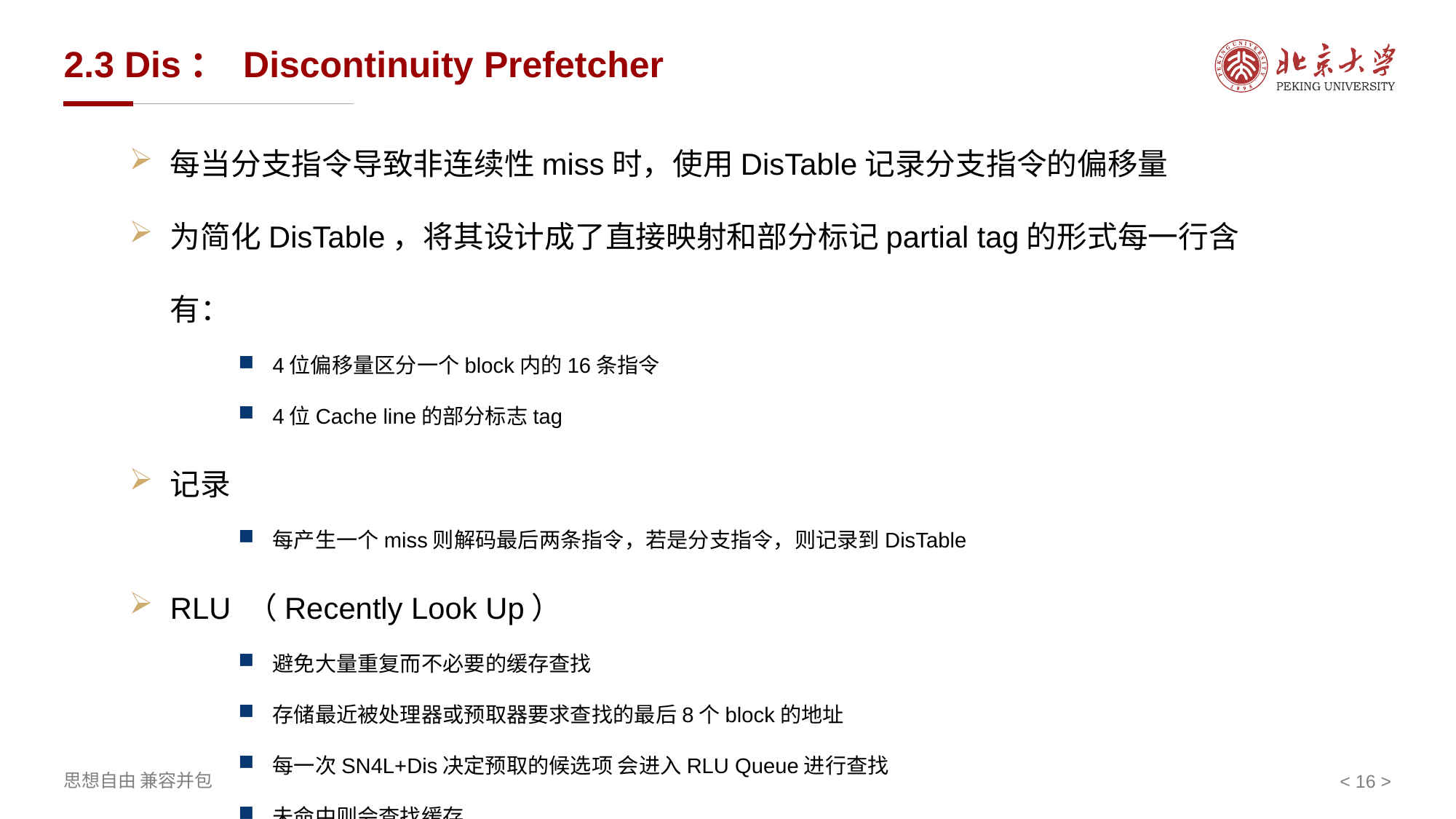

# 2.3 Dis： Discontinuity Prefetcher
每当分支指令导致非连续性miss时，使用DisTable记录分支指令的偏移量
为简化DisTable，将其设计成了直接映射和部分标记partial tag的形式每一行含有：
4位偏移量区分一个block内的16条指令
4位Cache line的部分标志tag
记录
每产生一个miss则解码最后两条指令，若是分支指令，则记录到DisTable
RLU （Recently Look Up）
避免大量重复而不必要的缓存查找
存储最近被处理器或预取器要求查找的最后8个block的地址
每一次SN4L+Dis决定预取的候选项 会进入RLU Queue进行查找
未命中则会查找缓存
< 16 >